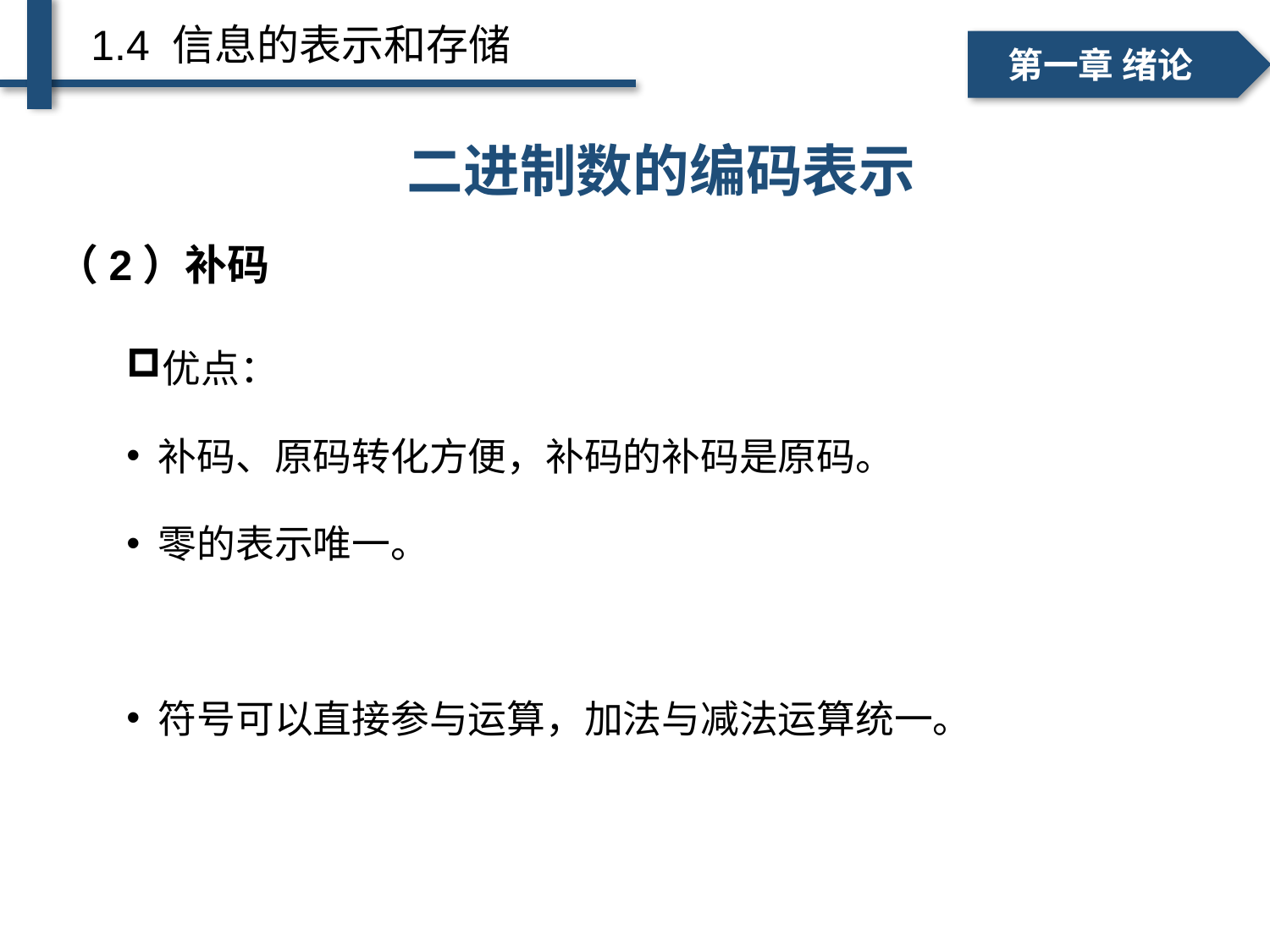

1.4 信息的表示和存储

一、个人简介
二、学术成绩

第一章 绪论
# 不同进位计数制间的转换 ——十进制→ R 进制

二进制数的编码表示
（2）补码
优点：
补码、原码转化方便，补码的补码是原码。
零的表示唯一。

符号可以直接参与运算，加法与减法运算统一。
66